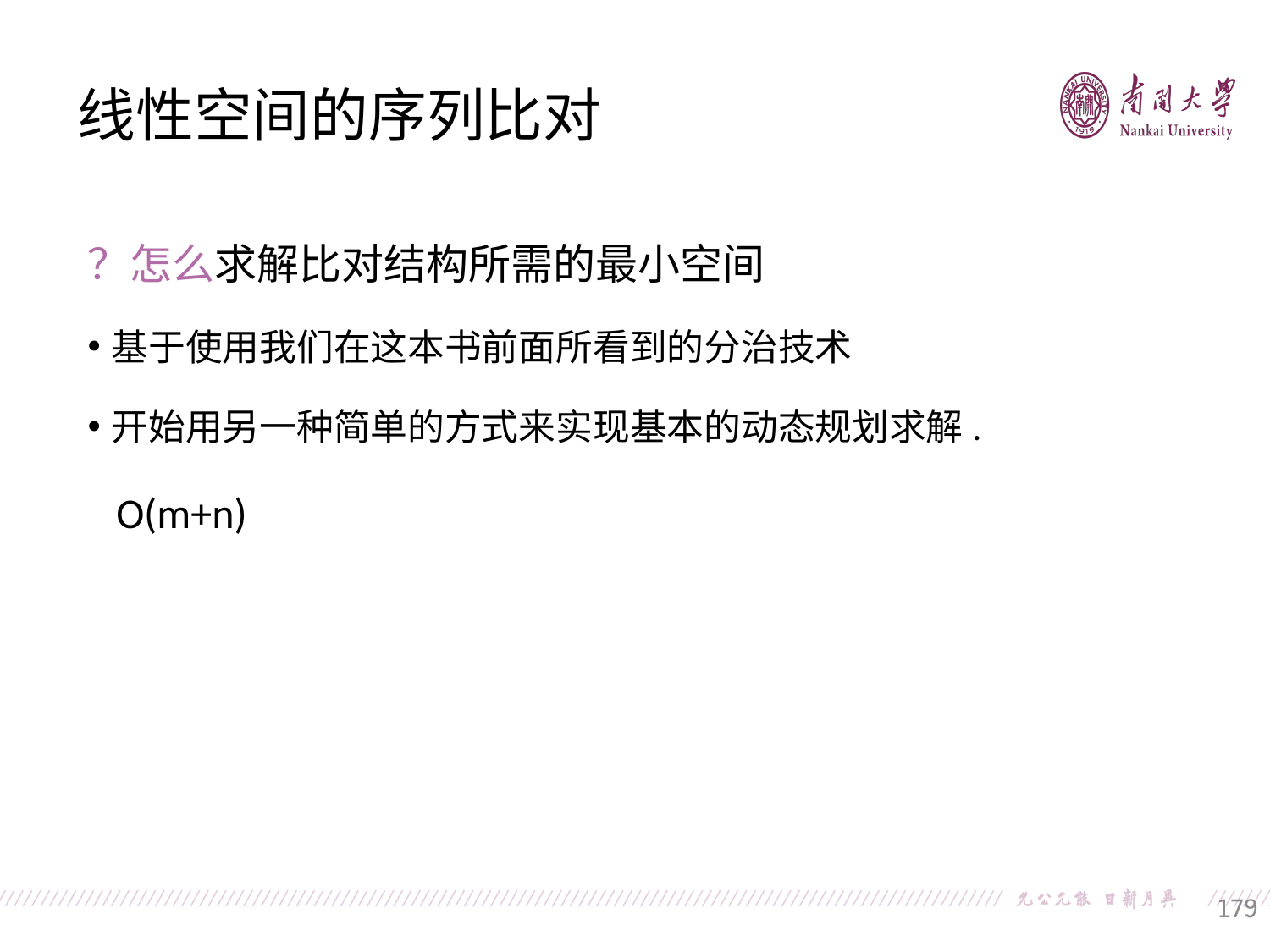

线性空间的序列比对
？怎么求解比对结构所需的最小空间
基于使用我们在这本书前面所看到的分治技术
开始用另一种简单的方式来实现基本的动态规划求解.
   O(m+n)
179